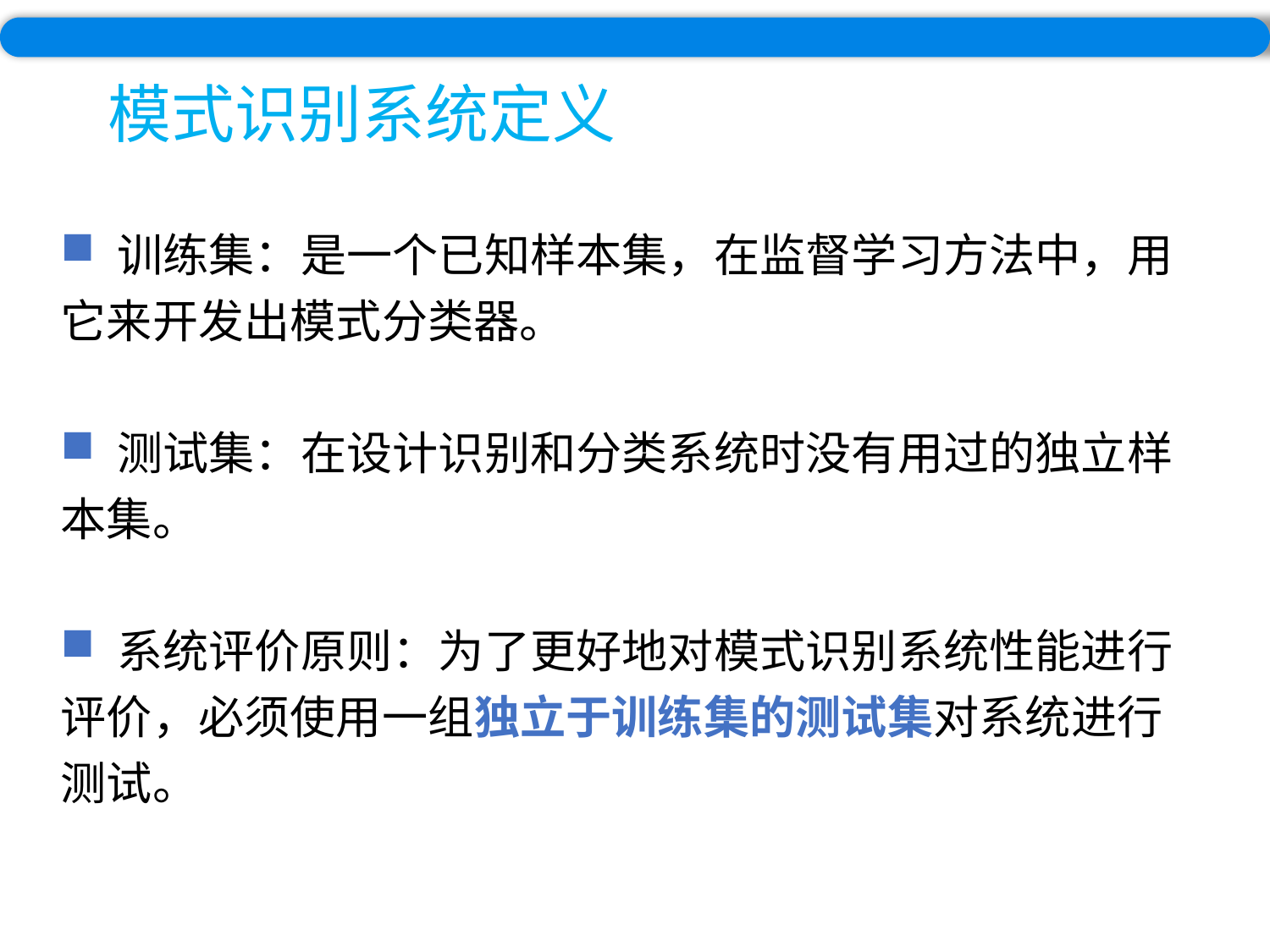

模式识别系统定义
 训练集：是一个已知样本集，在监督学习方法中，用它来开发出模式分类器。

 测试集：在设计识别和分类系统时没有用过的独立样本集。

 系统评价原则：为了更好地对模式识别系统性能进行评价，必须使用一组独立于训练集的测试集对系统进行测试。